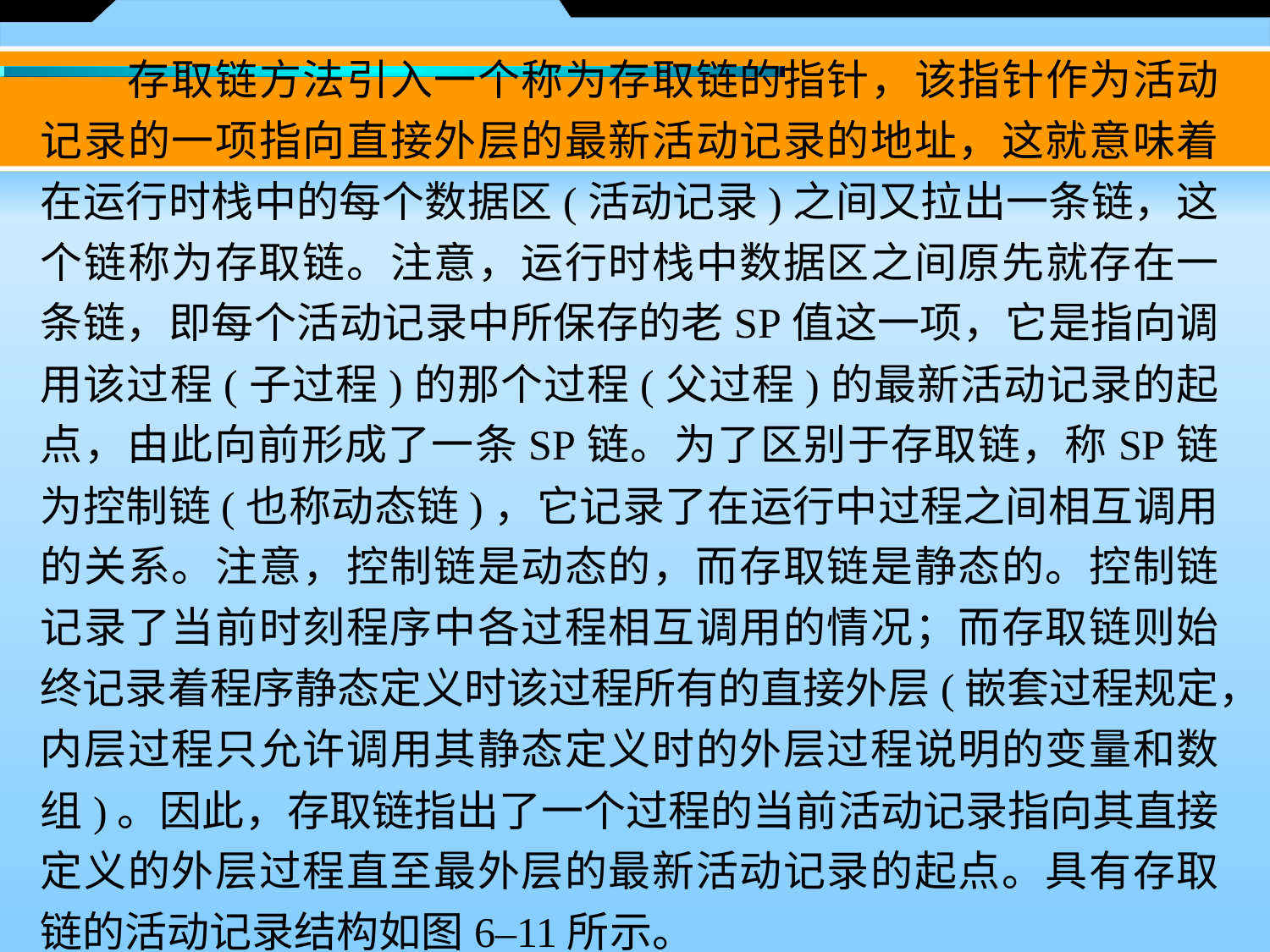

存取链方法引入一个称为存取链的指针，该指针作为活动记录的一项指向直接外层的最新活动记录的地址，这就意味着在运行时栈中的每个数据区(活动记录)之间又拉出一条链，这个链称为存取链。注意，运行时栈中数据区之间原先就存在一条链，即每个活动记录中所保存的老SP值这一项，它是指向调用该过程(子过程)的那个过程(父过程)的最新活动记录的起点，由此向前形成了一条SP链。为了区别于存取链，称SP链为控制链(也称动态链)，它记录了在运行中过程之间相互调用的关系。注意，控制链是动态的，而存取链是静态的。控制链记录了当前时刻程序中各过程相互调用的情况；而存取链则始终记录着程序静态定义时该过程所有的直接外层(嵌套过程规定，内层过程只允许调用其静态定义时的外层过程说明的变量和数组)。因此，存取链指出了一个过程的当前活动记录指向其直接定义的外层过程直至最外层的最新活动记录的起点。具有存取链的活动记录结构如图6–11所示。